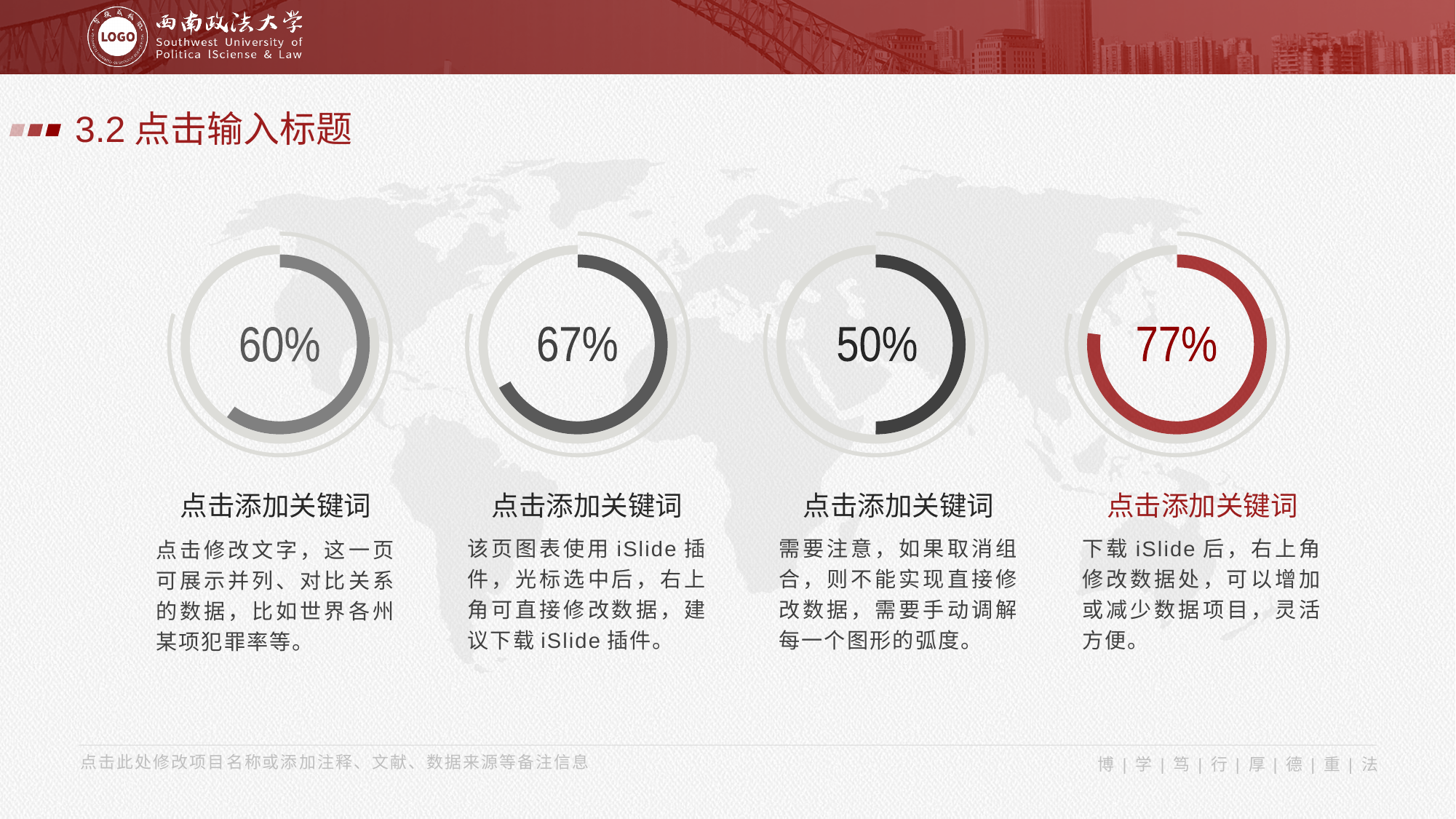

3.2点击输入标题

77%
50%
67%
60%
点击添加关键词
点击添加关键词
点击添加关键词
点击添加关键词
该页图表使用iSlide插件，光标选中后，右上角可直接修改数据，建议下载iSlide插件。
需要注意，如果取消组合，则不能实现直接修改数据，需要手动调解每一个图形的弧度。
下载iSlide后，右上角修改数据处，可以增加或减少数据项目，灵活方便。
点击修改文字，这一页可展示并列、对比关系的数据，比如世界各州某项犯罪率等。
点击此处修改项目名称或添加注释、文献、数据来源等备注信息